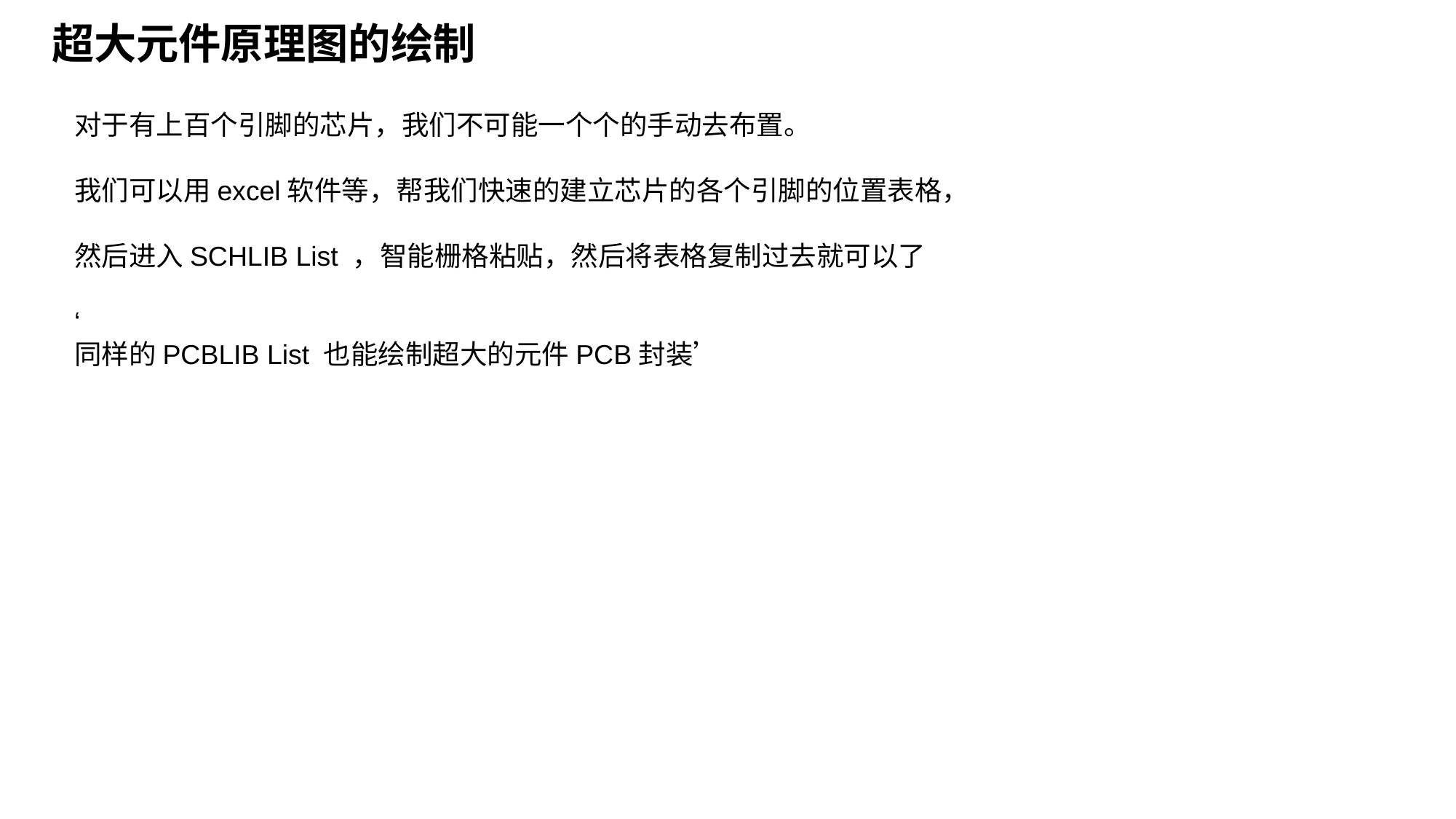

超大元件原理图的绘制
对于有上百个引脚的芯片，我们不可能一个个的手动去布置。

我们可以用excel软件等，帮我们快速的建立芯片的各个引脚的位置表格，

然后进入SCHLIB List ，智能栅格粘贴，然后将表格复制过去就可以了

‘
同样的PCBLIB List 也能绘制超大的元件PCB封装’